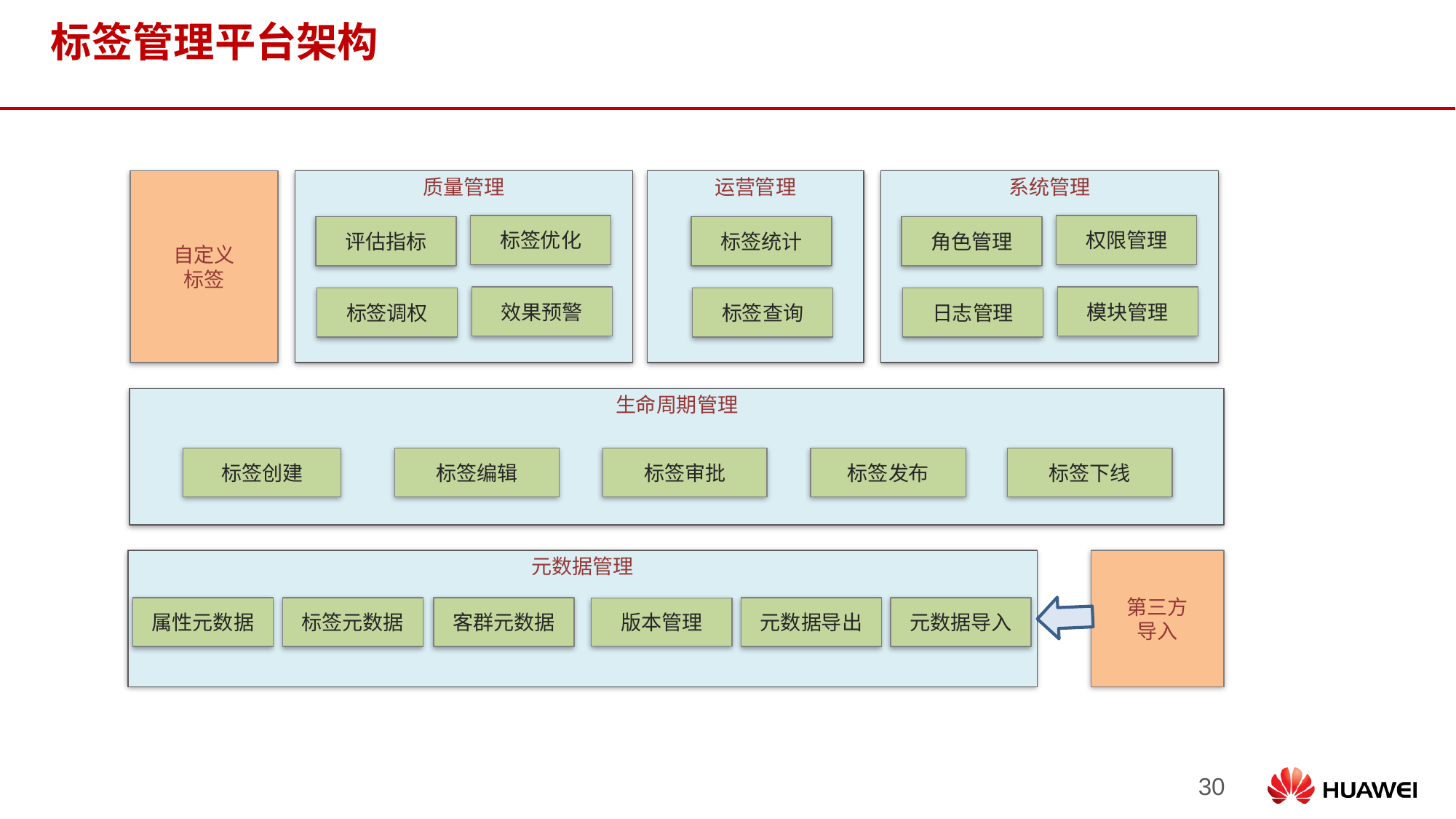

# 标签管理平台架构
自定义
标签
质量管理
运营管理
系统管理
标签优化
权限管理
评估指标
标签统计
角色管理
效果预警
模块管理
标签调权
标签查询
日志管理
生命周期管理
标签创建
标签编辑
标签审批
标签发布
标签下线
元数据管理
第三方
导入

属性元数据
标签元数据
客群元数据
元数据导出
元数据导入
版本管理